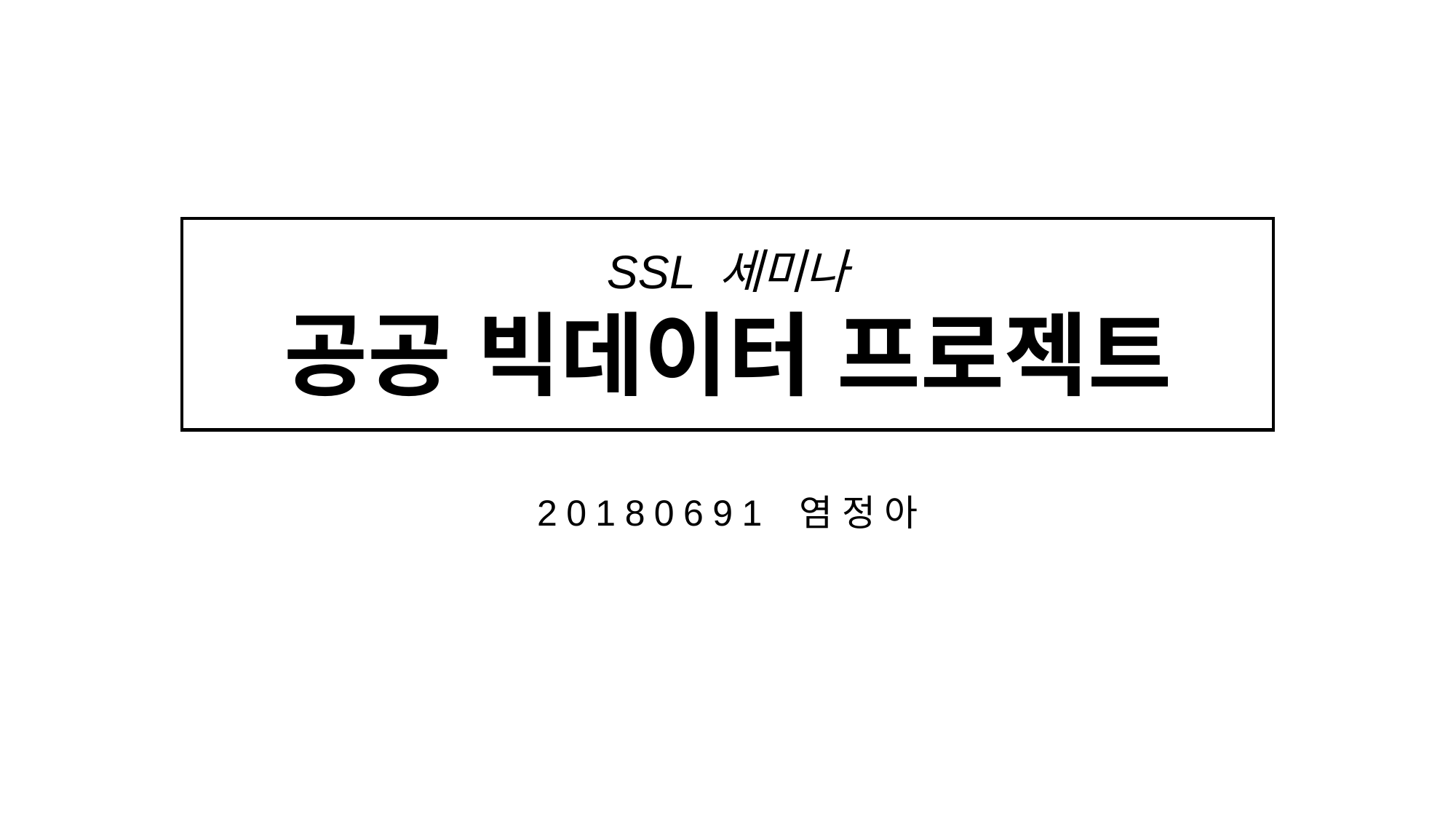

# SSL 세미나 공공 빅데이터 프로젝트
20180691 염정아